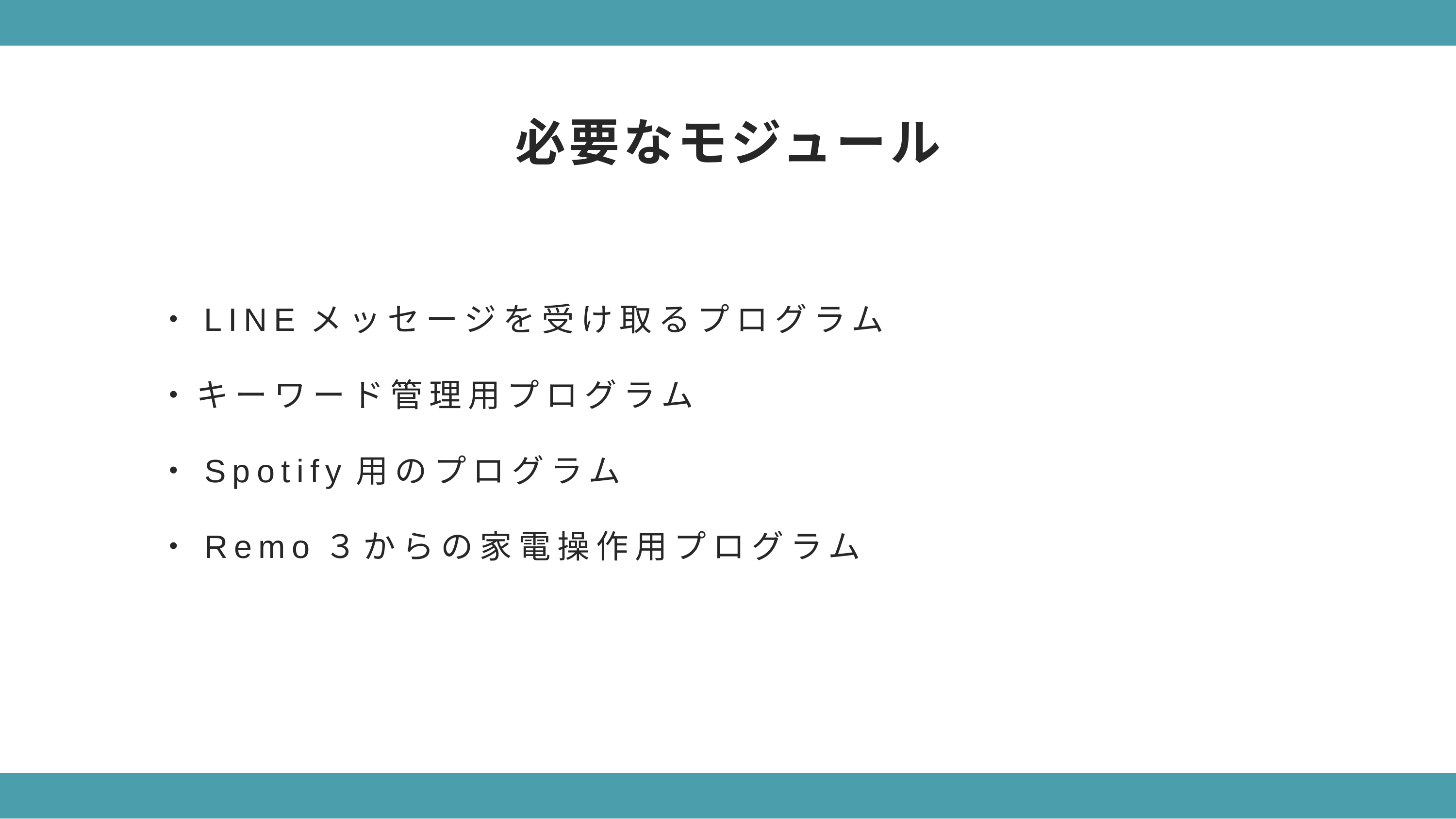

必要なモジュール
・LINEメッセージを受け取るプログラム
・キーワード管理用プログラム
・Spotify用のプログラム
・Remo３からの家電操作用プログラム